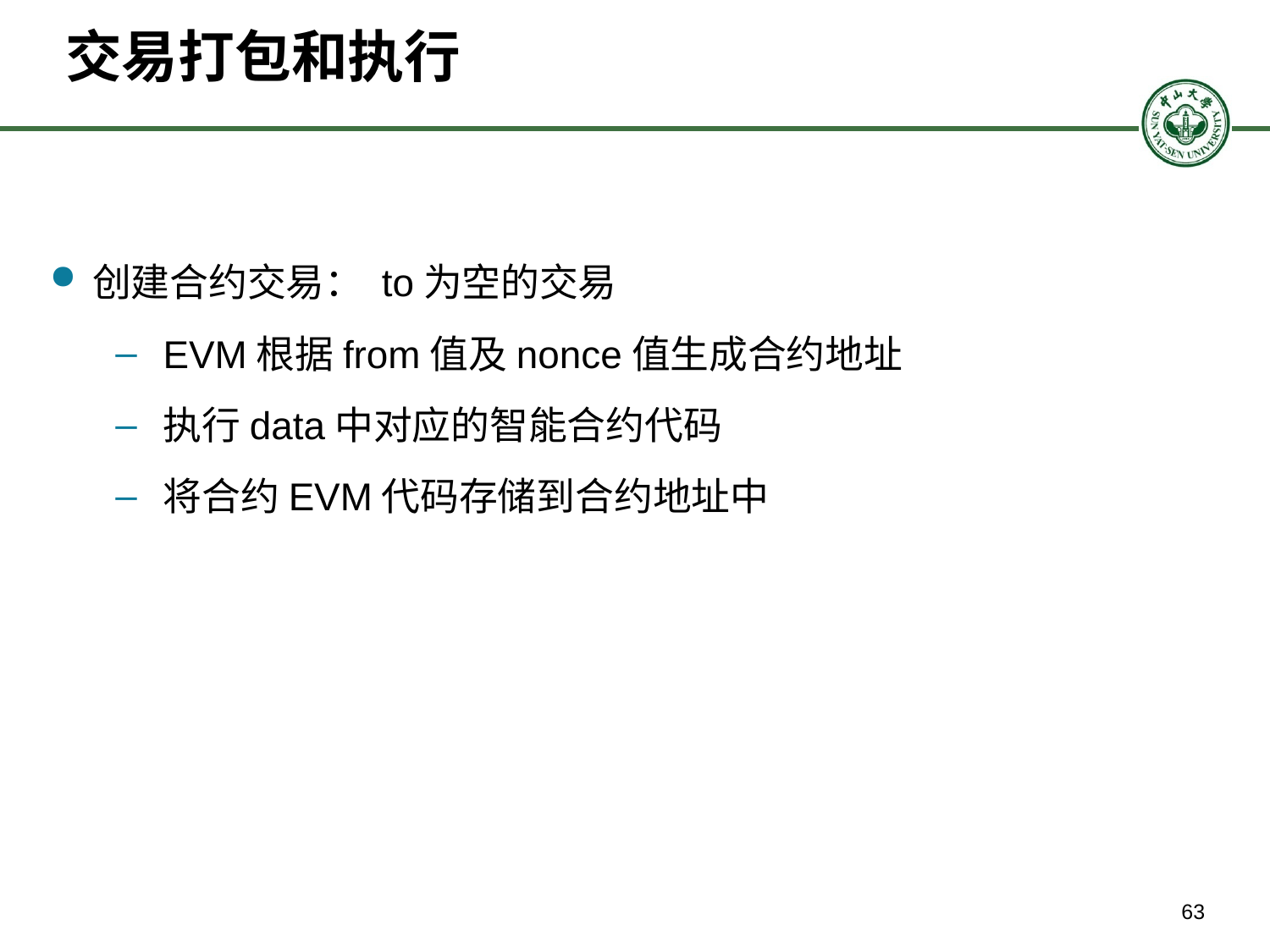

# 交易打包和执行
创建合约交易： to为空的交易
EVM根据from值及nonce值生成合约地址
执行data中对应的智能合约代码
将合约EVM代码存储到合约地址中